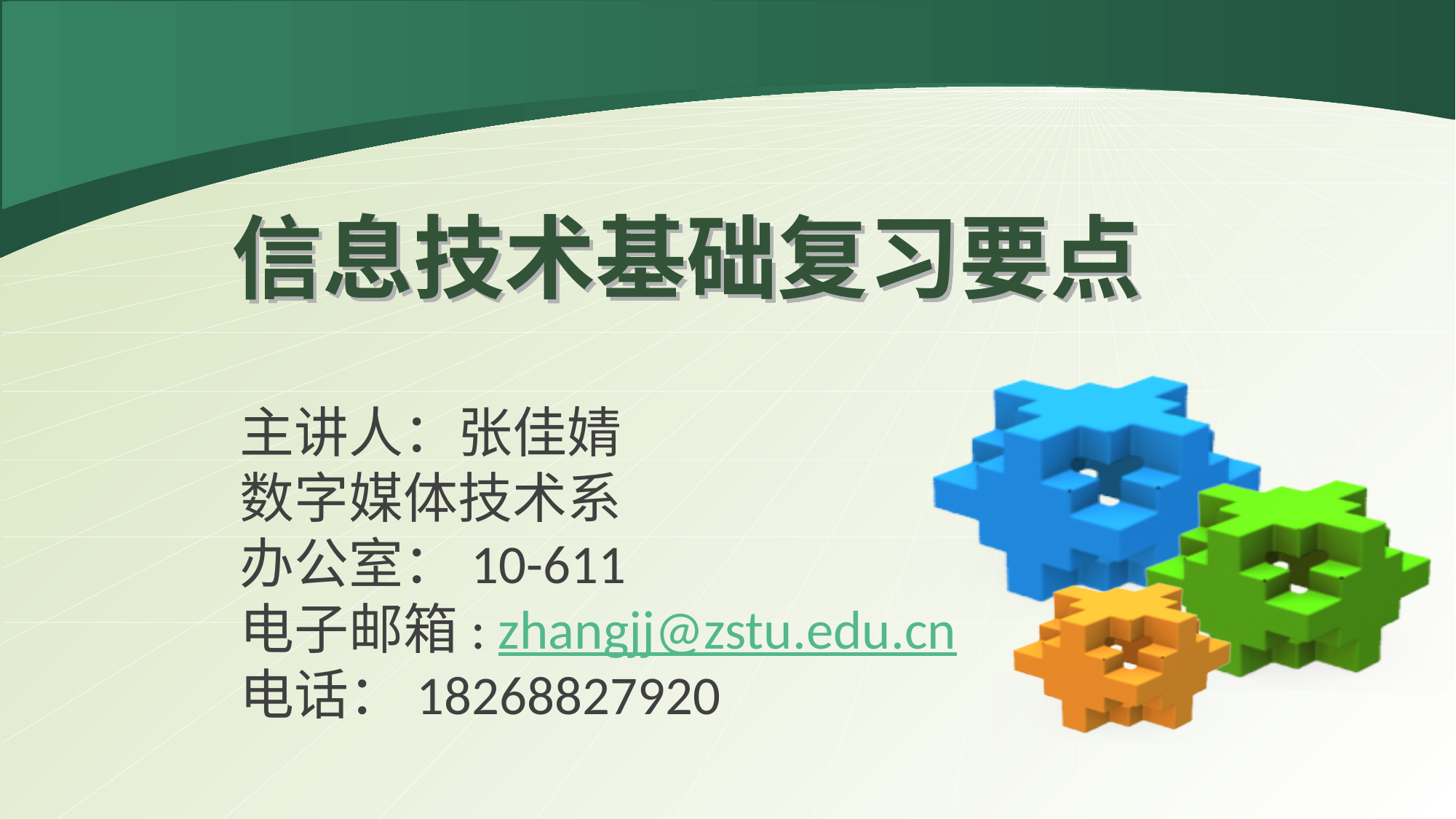

# 信息技术基础复习要点
主讲人：张佳婧
数字媒体技术系
办公室：10-611
电子邮箱: zhangjj@zstu.edu.cn
电话：18268827920